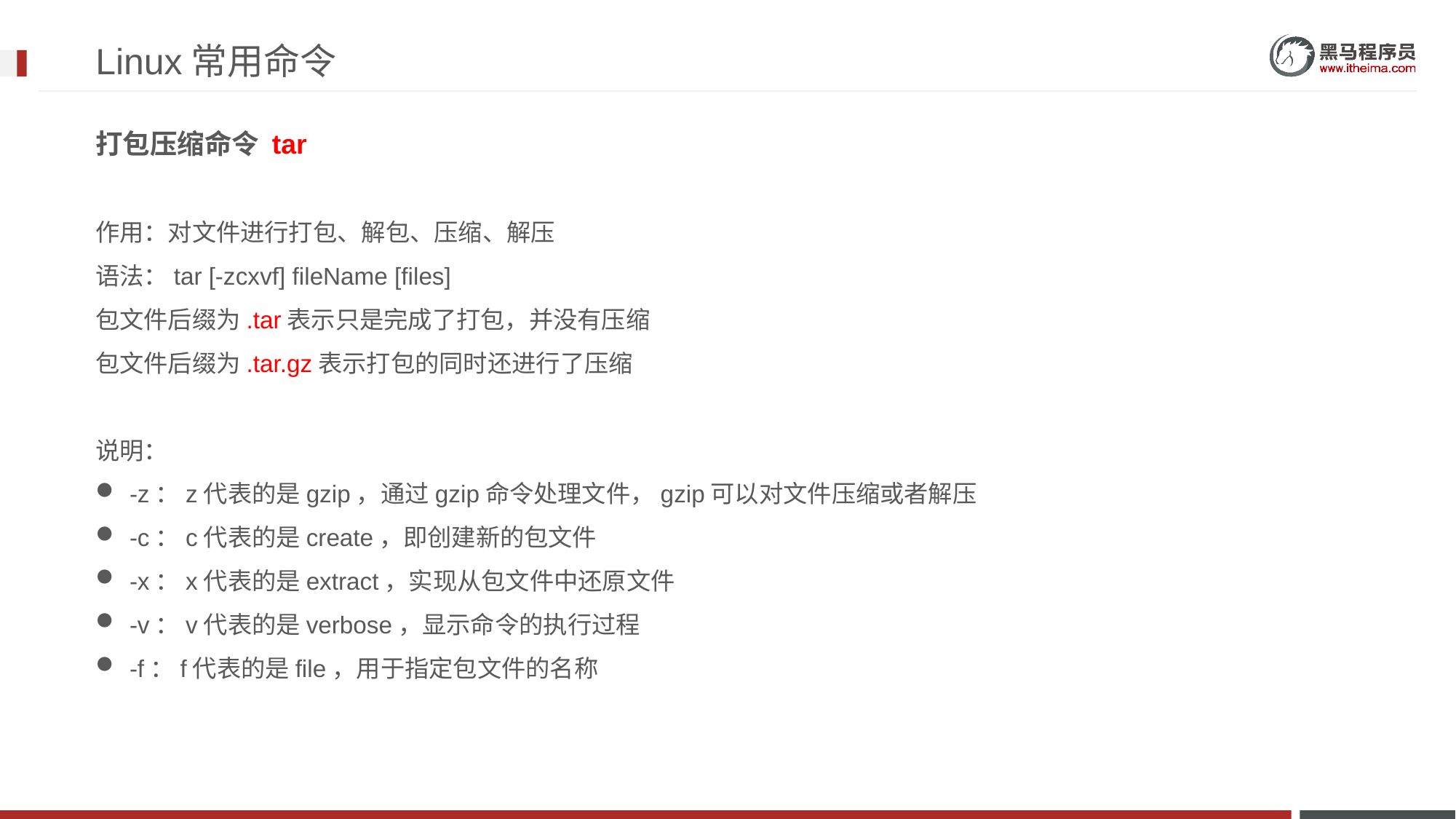

# Linux常用命令
打包压缩命令 tar
作用：对文件进行打包、解包、压缩、解压
语法：tar [-zcxvf] fileName [files]
包文件后缀为.tar表示只是完成了打包，并没有压缩
包文件后缀为.tar.gz表示打包的同时还进行了压缩

说明：
-z：z代表的是gzip，通过gzip命令处理文件，gzip可以对文件压缩或者解压
-c：c代表的是create，即创建新的包文件
-x：x代表的是extract，实现从包文件中还原文件
-v：v代表的是verbose，显示命令的执行过程
-f：f代表的是file，用于指定包文件的名称